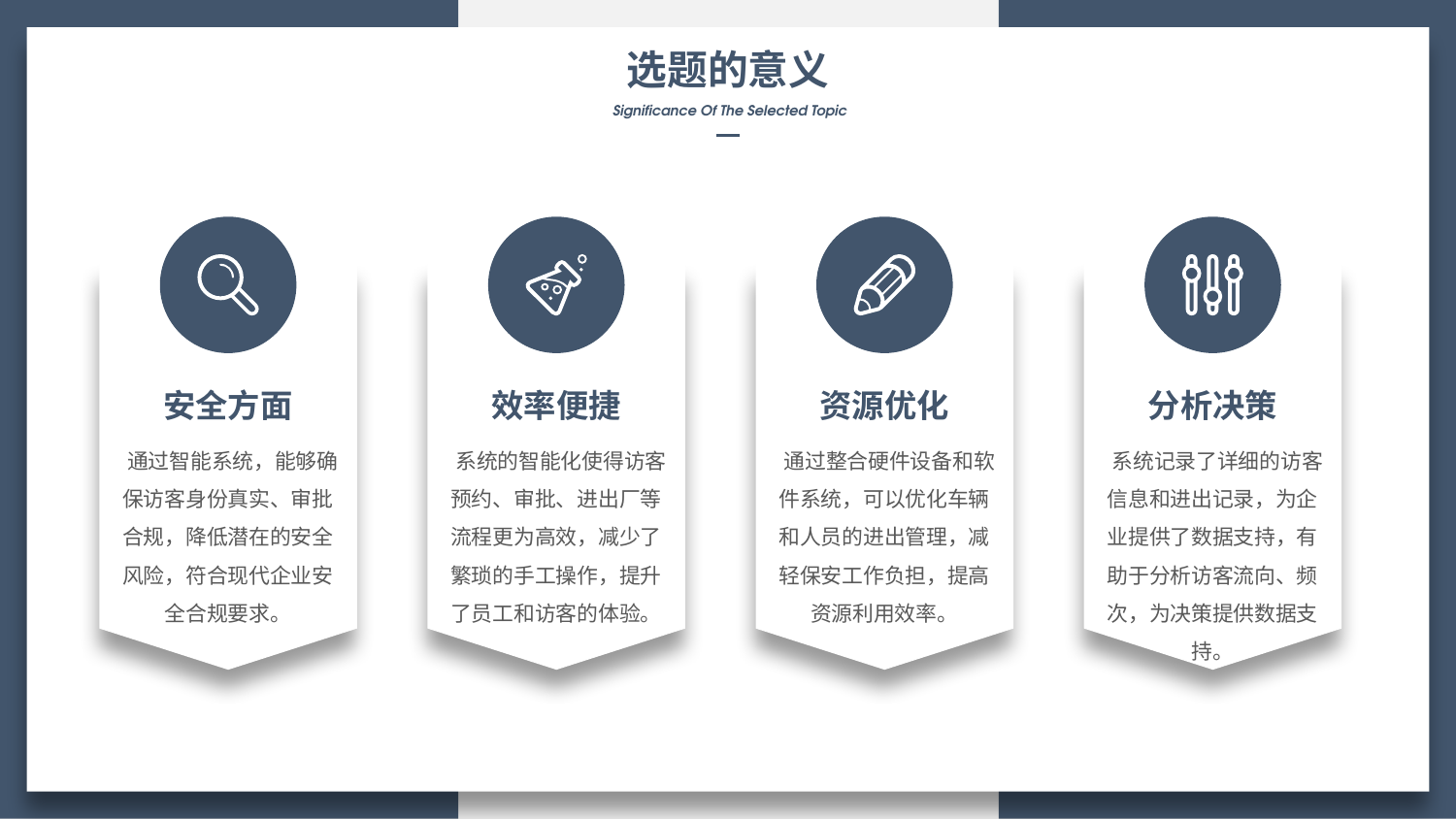

选题的意义
 Significance Of The Selected Topic

安全方面
效率便捷
资源优化
分析决策
 通过智能系统，能够确保访客身份真实、审批合规，降低潜在的安全风险，符合现代企业安全合规要求。
 系统的智能化使得访客预约、审批、进出厂等流程更为高效，减少了繁琐的手工操作，提升了员工和访客的体验。
 通过整合硬件设备和软件系统，可以优化车辆和人员的进出管理，减轻保安工作负担，提高资源利用效率。
 系统记录了详细的访客信息和进出记录，为企业提供了数据支持，有助于分析访客流向、频次，为决策提供数据支持。